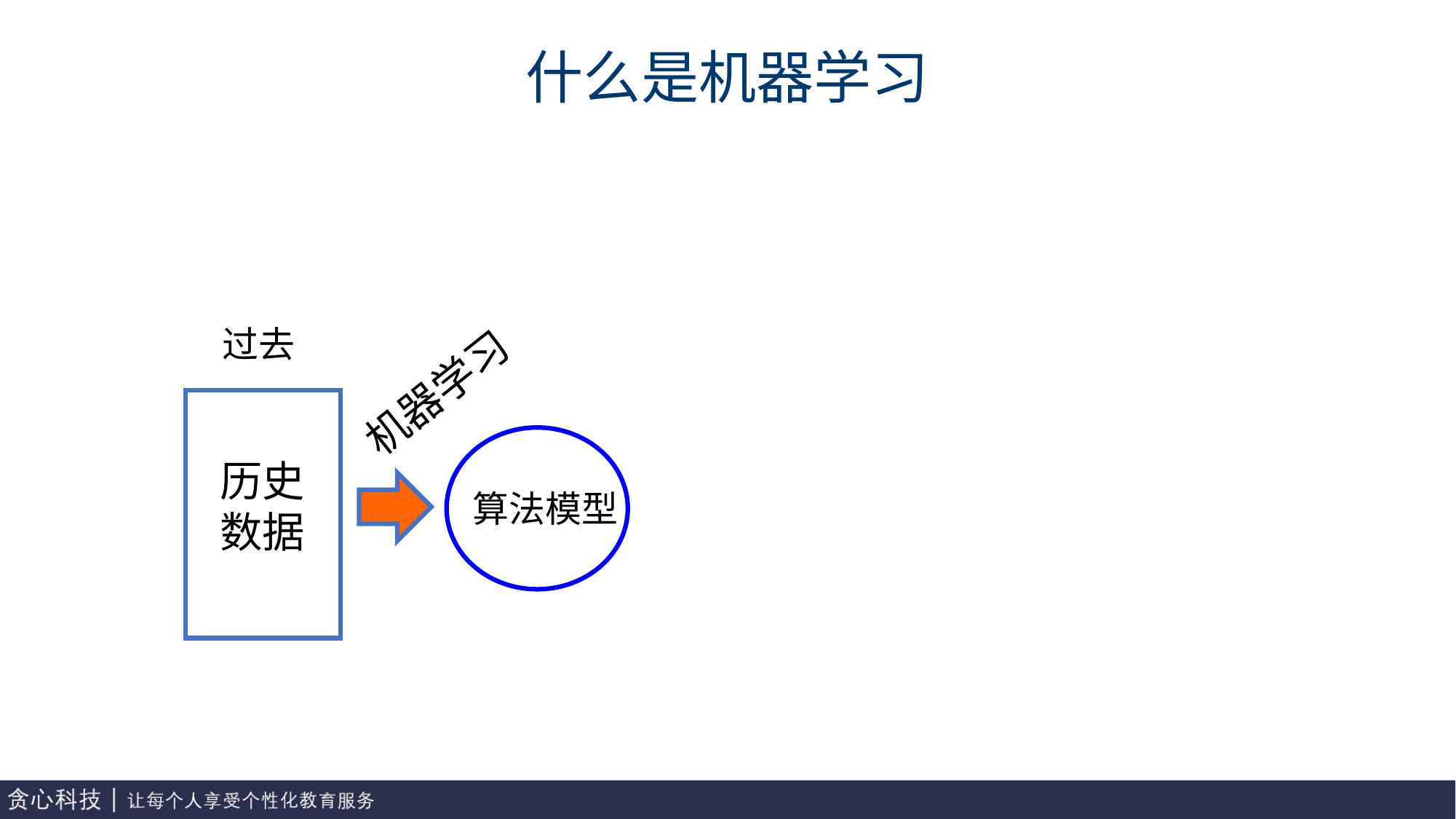

# 什么是机器学习

过去
机器学习

历史
数据

算法模型